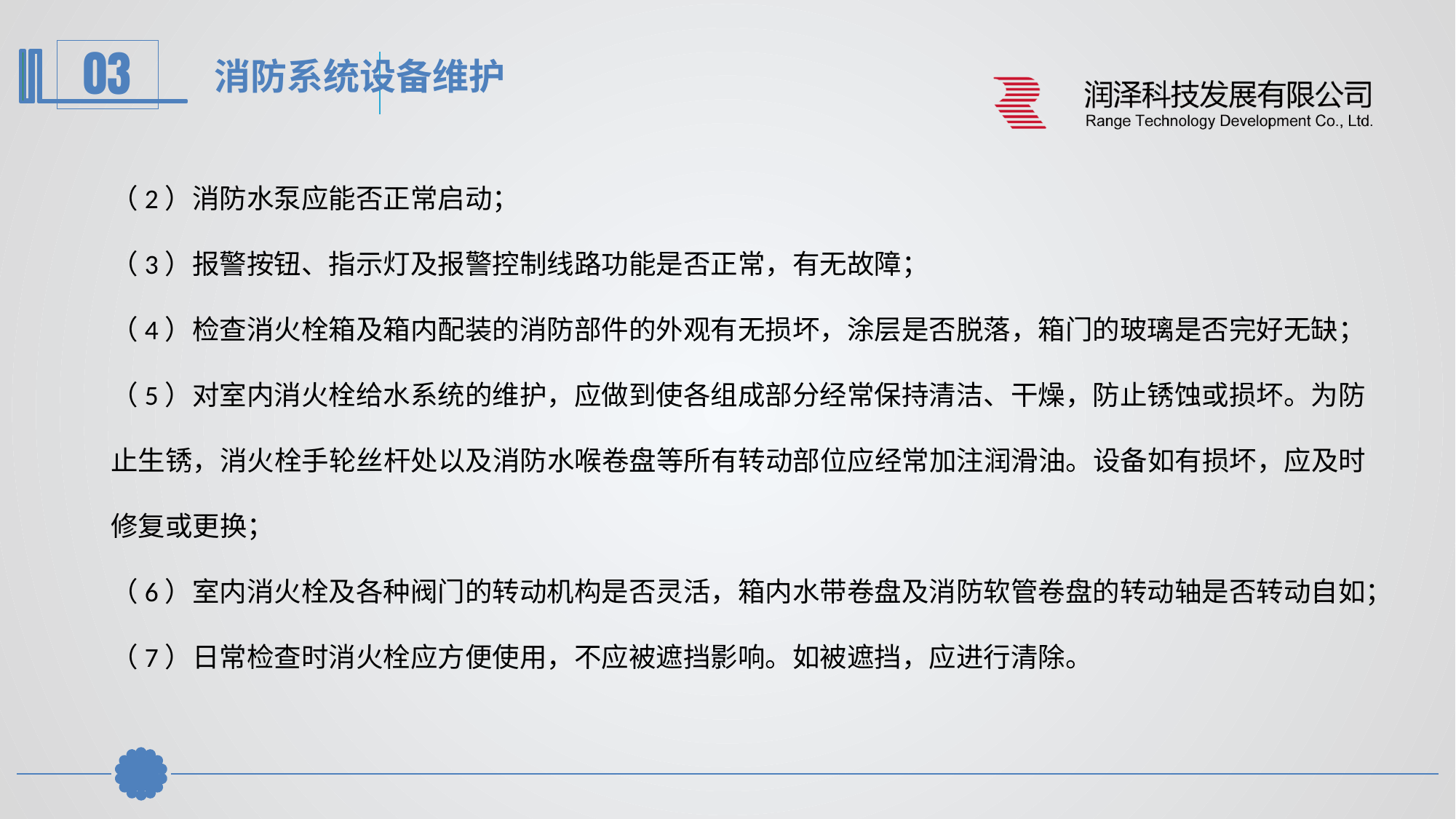

消防系统设备维护
（2）消防水泵应能否正常启动；
（3）报警按钮、指示灯及报警控制线路功能是否正常，有无故障；
（4）检查消火栓箱及箱内配装的消防部件的外观有无损坏，涂层是否脱落，箱门的玻璃是否完好无缺；
（5）对室内消火栓给水系统的维护，应做到使各组成部分经常保持清洁、干燥，防止锈蚀或损坏。为防止生锈，消火栓手轮丝杆处以及消防水喉卷盘等所有转动部位应经常加注润滑油。设备如有损坏，应及时修复或更换；
（6）室内消火栓及各种阀门的转动机构是否灵活，箱内水带卷盘及消防软管卷盘的转动轴是否转动自如；
（7）日常检查时消火栓应方便使用，不应被遮挡影响。如被遮挡，应进行清除。
39